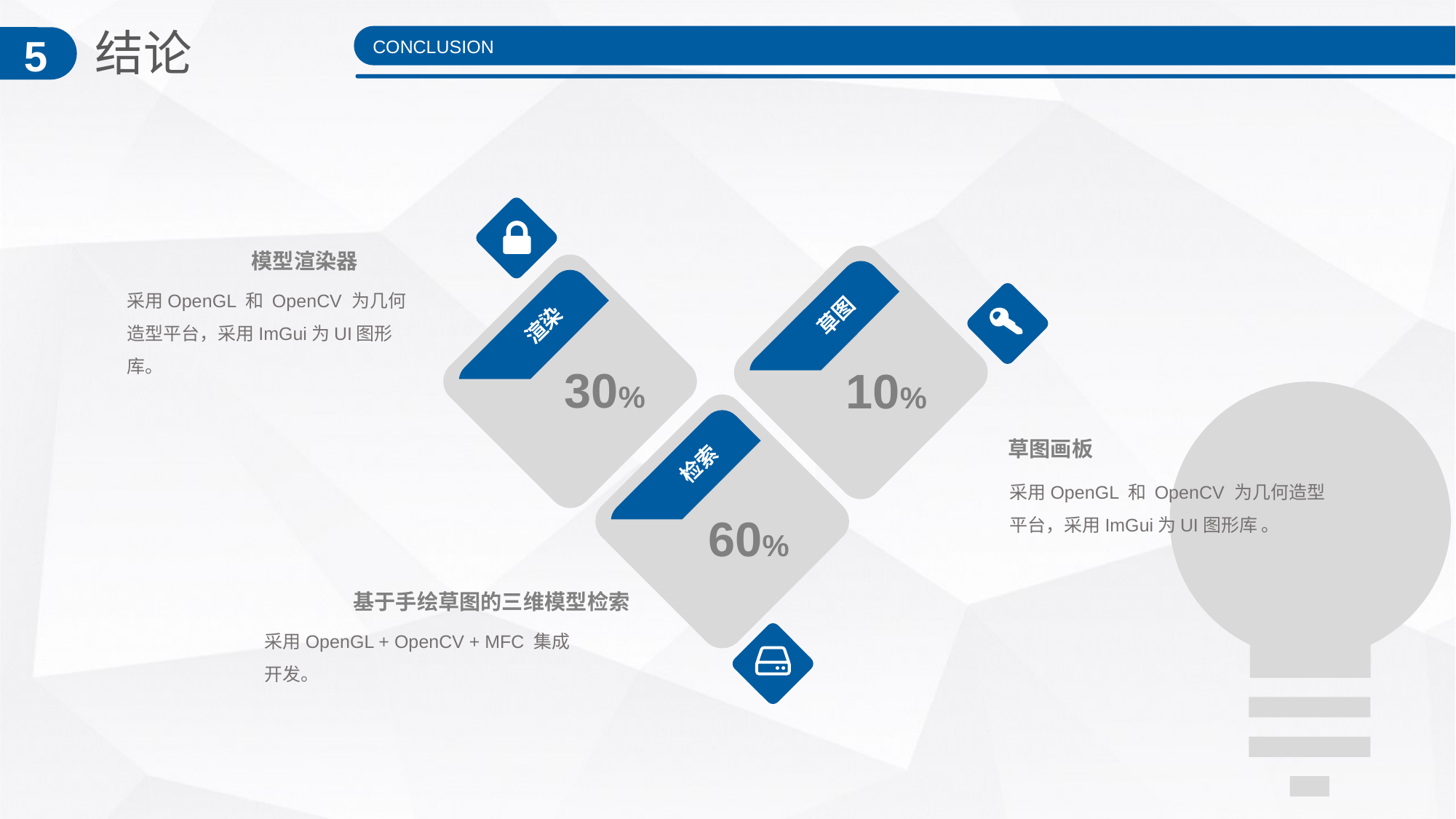

结论
5

CONCLUSION

模型渲染器
采用OpenGL 和 OpenCV 为几何造型平台，采用ImGui为UI图形库。

草图
10%

渲染
30%

检索
60%
草图画板
采用OpenGL 和 OpenCV 为几何造型平台，采用ImGui为UI图形库 。
基于手绘草图的三维模型检索
采用OpenGL + OpenCV + MFC 集成开发。